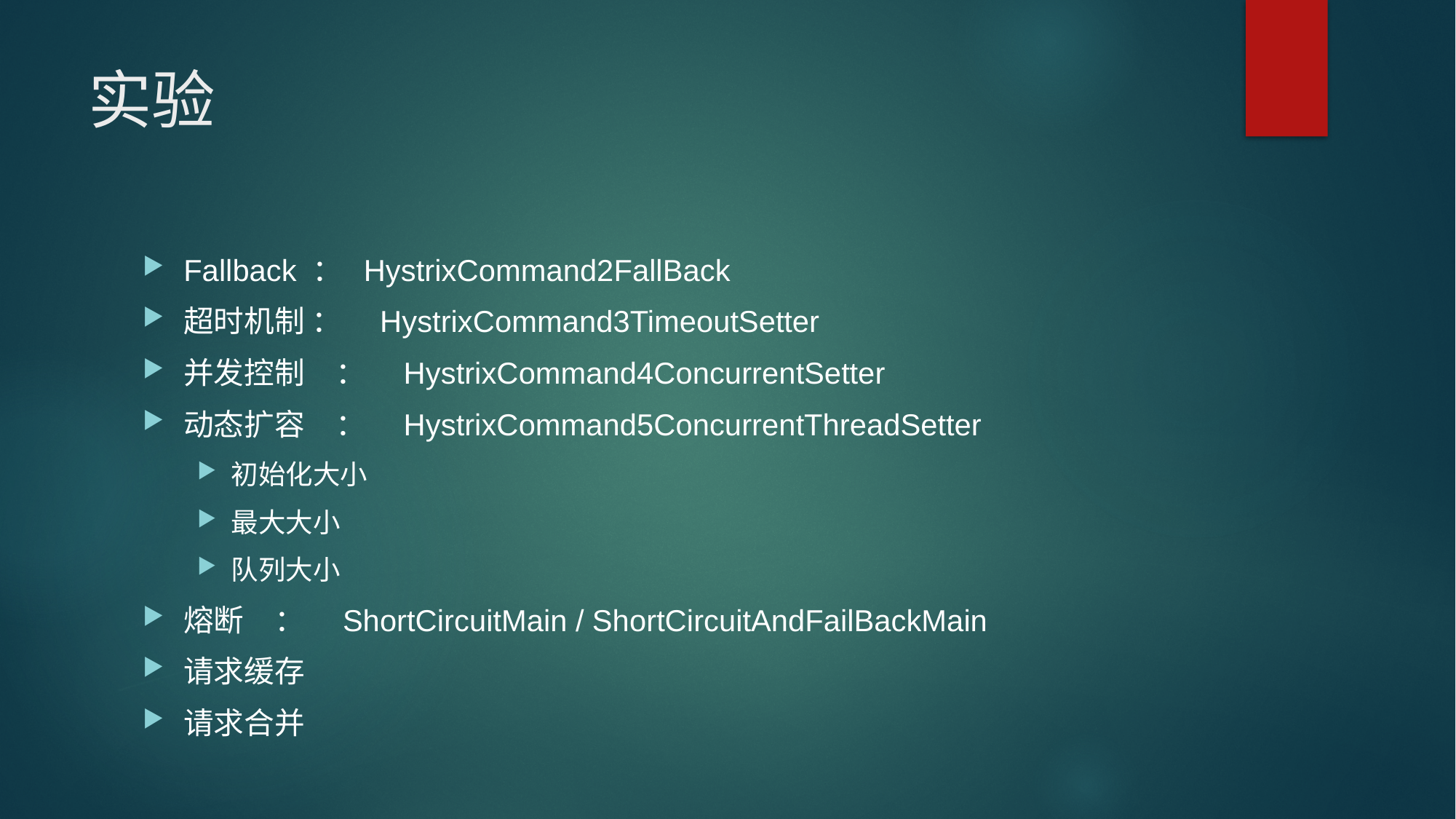

# 实验
Fallback ：  HystrixCommand2FallBack
超时机制 ：　HystrixCommand3TimeoutSetter
并发控制　：　HystrixCommand4ConcurrentSetter
动态扩容　：　HystrixCommand5ConcurrentThreadSetter
初始化大小
最大大小
队列大小
熔断　：　ShortCircuitMain / ShortCircuitAndFailBackMain
请求缓存
请求合并